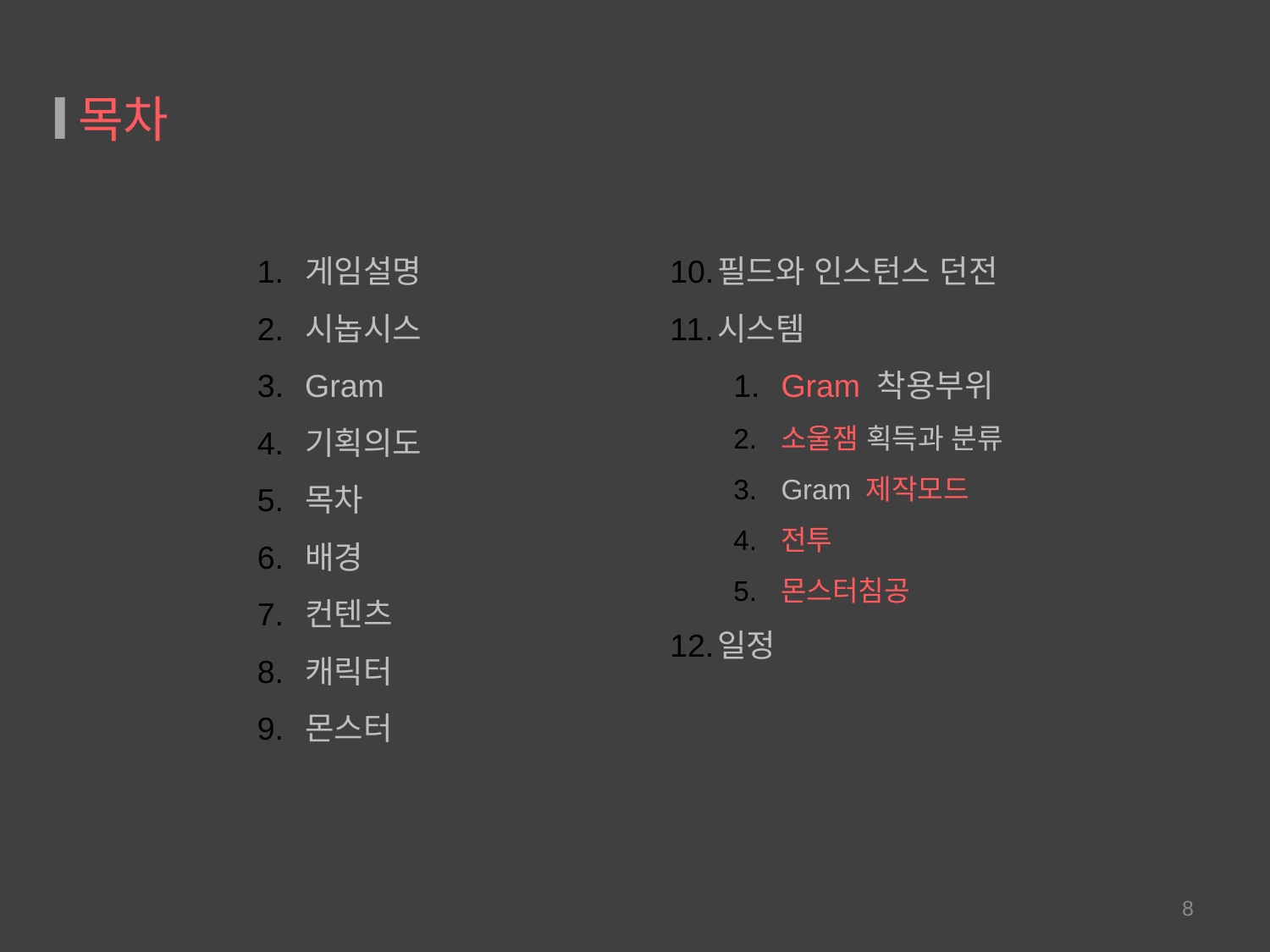

# 목차
게임설명
시놉시스
Gram
기획의도
목차
배경
컨텐츠
캐릭터
몬스터

필드와 인스턴스 던전
시스템
Gram 착용부위
소울잼 획득과 분류
Gram 제작모드
전투
몬스터침공
일정
8